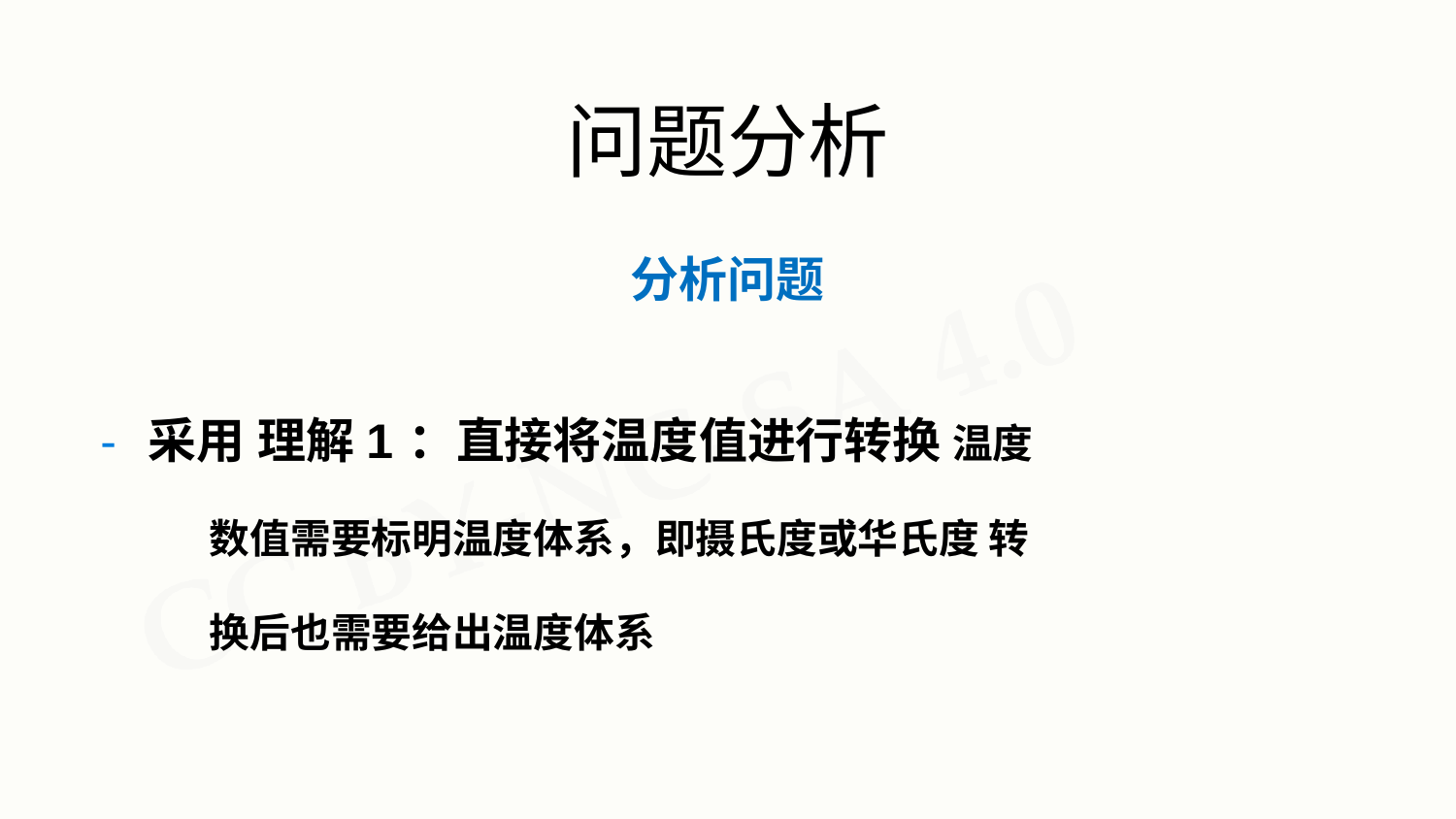

# 问题分析
分析问题

- 采用 理解1：直接将温度值进行转换 温度数值需要标明温度体系，即摄氏度或华氏度 转换后也需要给出温度体系